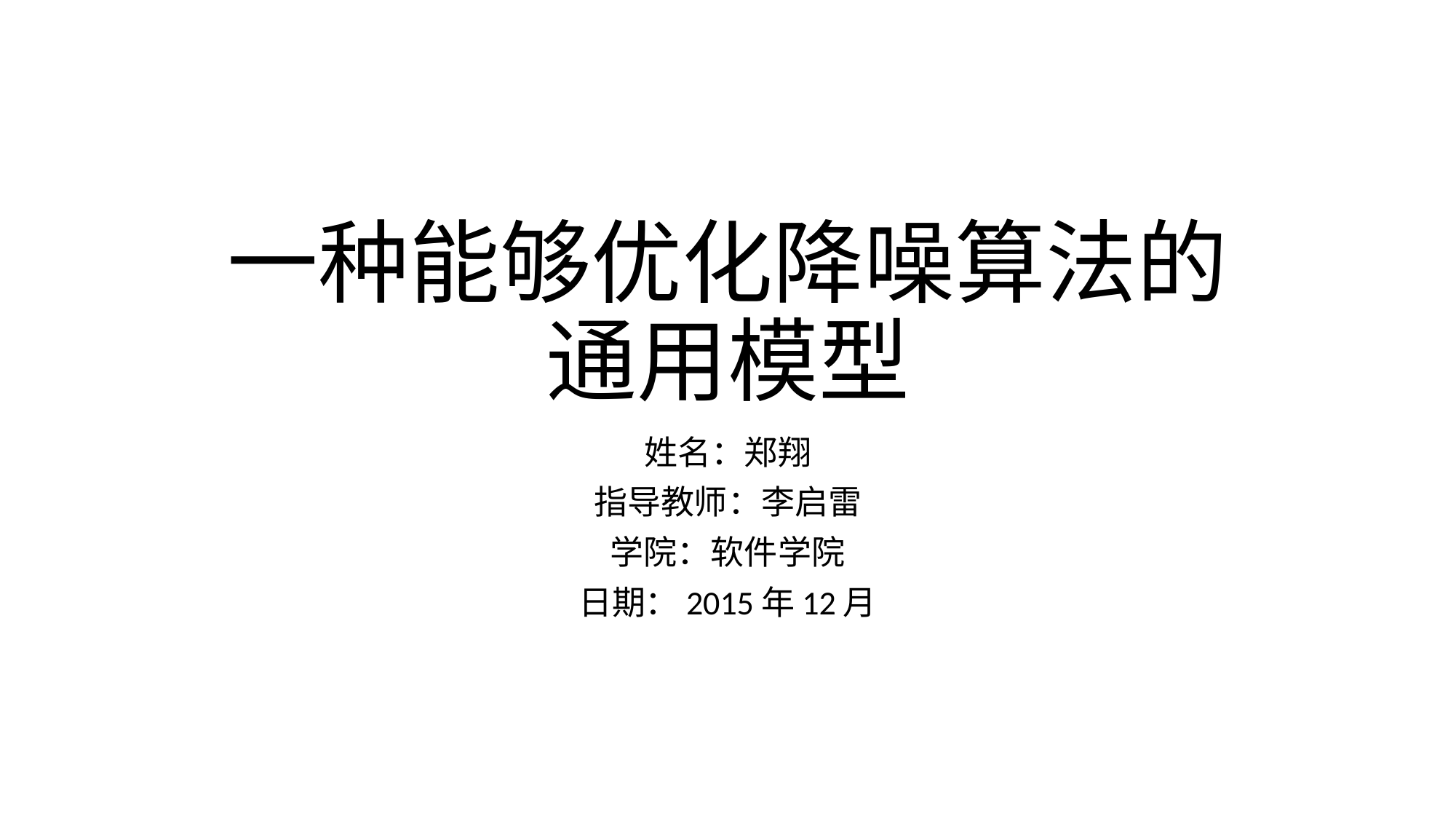

# 一种能够优化降噪算法的通用模型
姓名：郑翔
指导教师：李启雷
学院：软件学院
日期：2015年12月